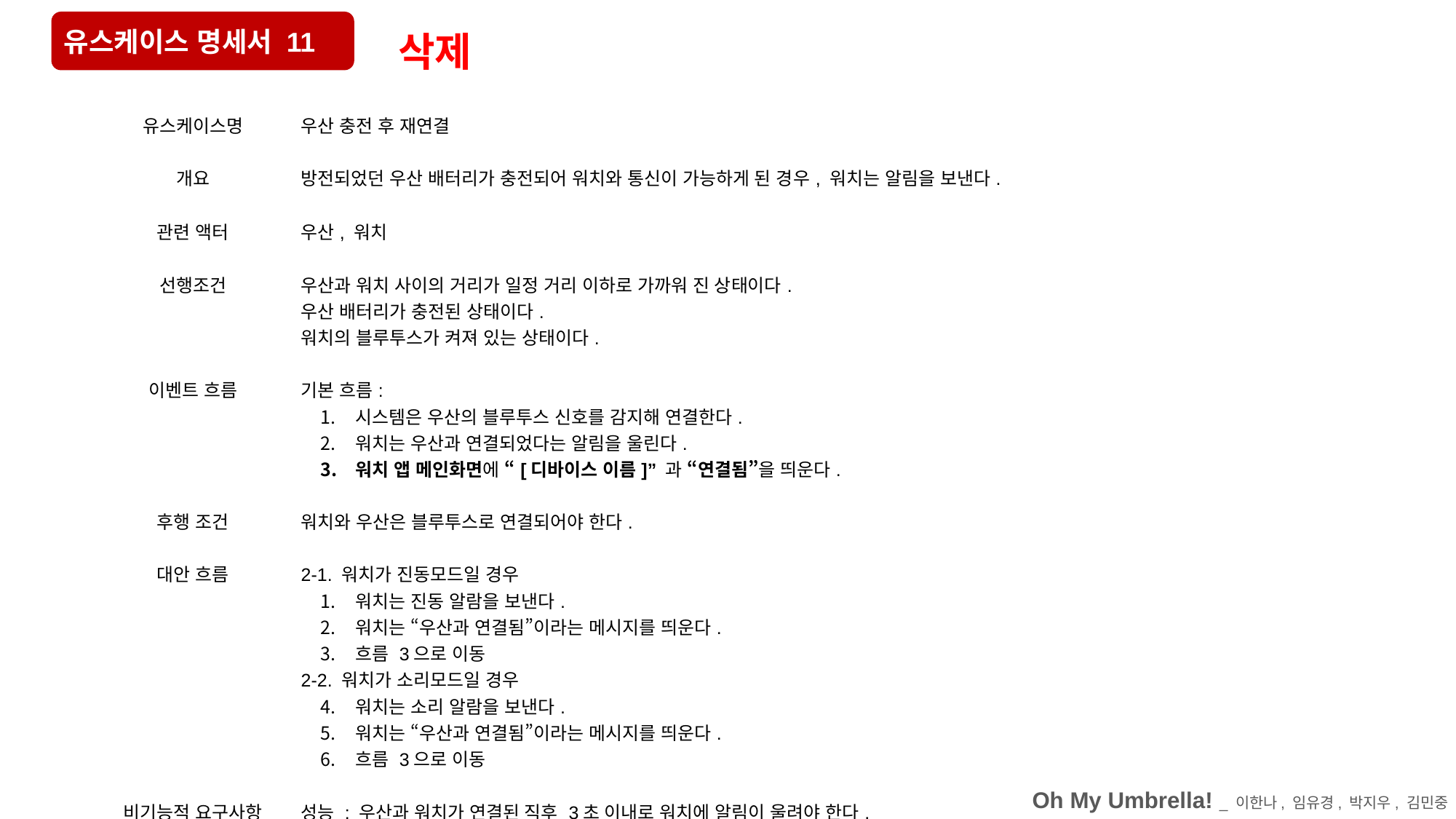

유스케이스 명세서 11

삭제
| 유스케이스명 | 우산 충전 후 재연결 |
| --- | --- |
| 개요 | 방전되었던 우산 배터리가 충전되어 워치와 통신이 가능하게 된 경우, 워치는 알림을 보낸다. |
| 관련 액터 | 우산, 워치 |
| 선행조건 | 우산과 워치 사이의 거리가 일정 거리 이하로 가까워 진 상태이다. 우산 배터리가 충전된 상태이다. 워치의 블루투스가 켜져 있는 상태이다. |
| 이벤트 흐름 | 기본 흐름: 시스템은 우산의 블루투스 신호를 감지해 연결한다. 워치는 우산과 연결되었다는 알림을 울린다. 워치 앱 메인화면에 “[디바이스 이름]” 과 “연결됨”을 띄운다. |
| 후행 조건 | 워치와 우산은 블루투스로 연결되어야 한다. |
| 대안 흐름 | 2-1. 워치가 진동모드일 경우 워치는 진동 알람을 보낸다. 워치는 “우산과 연결됨”이라는 메시지를 띄운다. 흐름 3으로 이동 2-2. 워치가 소리모드일 경우 워치는 소리 알람을 보낸다. 워치는 “우산과 연결됨”이라는 메시지를 띄운다. 흐름 3으로 이동 |
| 비기능적 요구사항 | 성능 : 우산과 워치가 연결된 직후 3초 이내로 워치에 알림이 울려야 한다. |

Oh My Umbrella! _ 이한나, 임유경, 박지우, 김민중